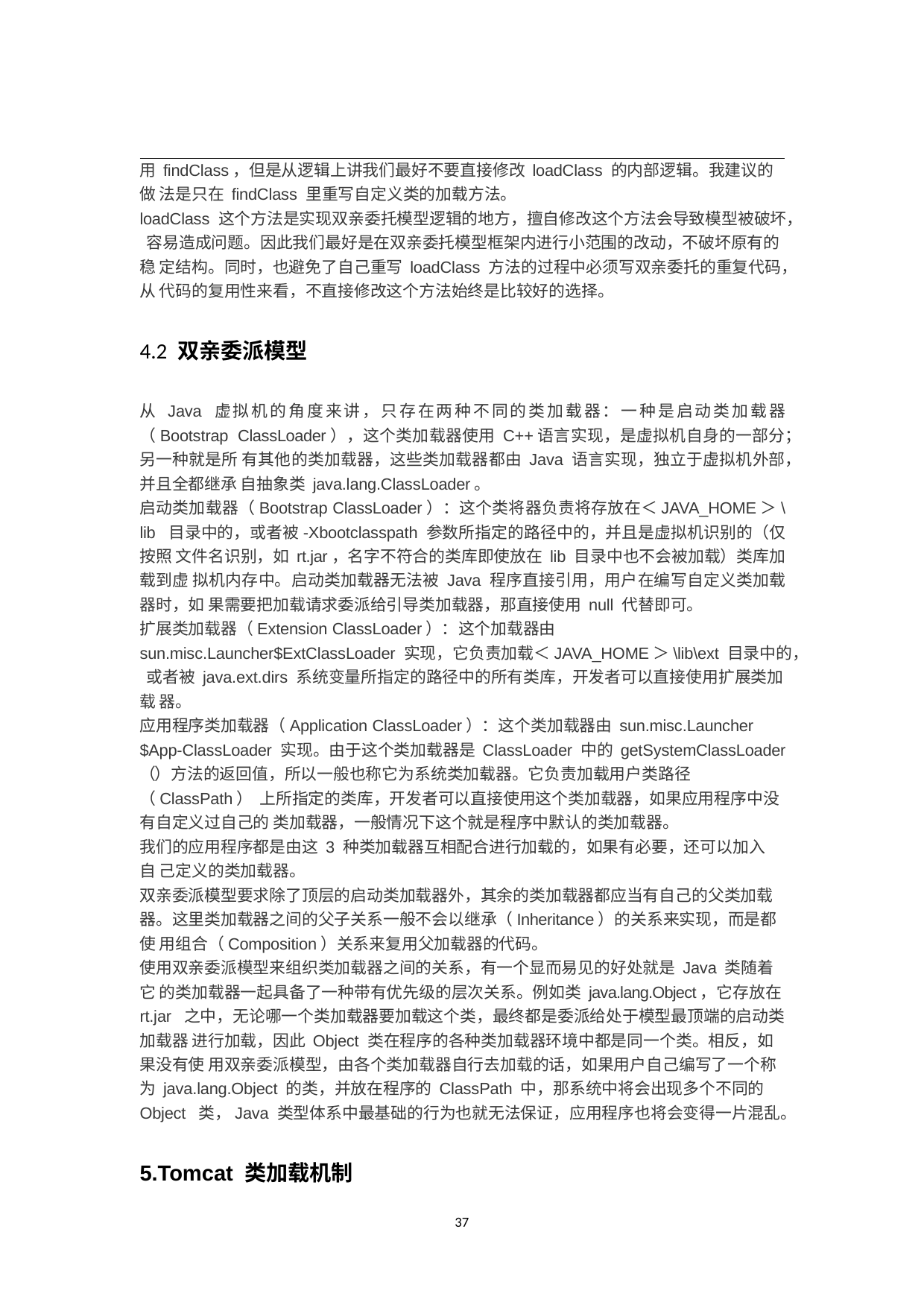

用 findClass，但是从逻辑上讲我们最好不要直接修改 loadClass 的内部逻辑。我建议的做 法是只在 findClass 里重写自定义类的加载方法。
loadClass 这个方法是实现双亲委托模型逻辑的地方，擅自修改这个方法会导致模型被破坏，  容易造成问题。因此我们最好是在双亲委托模型框架内进行小范围的改动，不破坏原有的稳 定结构。同时，也避免了自己重写 loadClass 方法的过程中必须写双亲委托的重复代码，从 代码的复用性来看，不直接修改这个方法始终是比较好的选择。

4.2 双亲委派模型

从 Java 虚拟机的角度来讲，只存在两种不同的类加载器：一种是启动类加载器（Bootstrap  ClassLoader），这个类加载器使用 C++语言实现，是虚拟机自身的一部分；另一种就是所 有其他的类加载器，这些类加载器都由 Java 语言实现，独立于虚拟机外部，并且全都继承 自抽象类 java.lang.ClassLoader。
启动类加载器（Bootstrap ClassLoader）：这个类将器负责将存放在＜JAVA_HOME＞\lib  目录中的，或者被-Xbootclasspath 参数所指定的路径中的，并且是虚拟机识别的（仅按照 文件名识别，如 rt.jar，名字不符合的类库即使放在 lib 目录中也不会被加载）类库加载到虚 拟机内存中。启动类加载器无法被 Java 程序直接引用，用户在编写自定义类加载器时，如 果需要把加载请求委派给引导类加载器，那直接使用 null 代替即可。
扩展类加载器（Extension ClassLoader）：这个加载器由 sun.misc.Launcher$ExtClassLoader 实现，它负责加载＜JAVA_HOME＞\lib\ext 目录中的，  或者被 java.ext.dirs 系统变量所指定的路径中的所有类库，开发者可以直接使用扩展类加载 器。
应用程序类加载器（Application ClassLoader）：这个类加载器由 sun.misc.Launcher
$App-ClassLoader 实现。由于这个类加载器是 ClassLoader 中的 getSystemClassLoader
（）方法的返回值，所以一般也称它为系统类加载器。它负责加载用户类路径（ClassPath）  上所指定的类库，开发者可以直接使用这个类加载器，如果应用程序中没有自定义过自己的 类加载器，一般情况下这个就是程序中默认的类加载器。
我们的应用程序都是由这 3 种类加载器互相配合进行加载的，如果有必要，还可以加入自 己定义的类加载器。
双亲委派模型要求除了顶层的启动类加载器外，其余的类加载器都应当有自己的父类加载 器。这里类加载器之间的父子关系一般不会以继承（Inheritance）的关系来实现，而是都使 用组合（Composition）关系来复用父加载器的代码。
使用双亲委派模型来组织类加载器之间的关系，有一个显而易见的好处就是 Java 类随着它 的类加载器一起具备了一种带有优先级的层次关系。例如类 java.lang.Object，它存放在 rt.jar  之中，无论哪一个类加载器要加载这个类，最终都是委派给处于模型最顶端的启动类加载器 进行加载，因此 Object 类在程序的各种类加载器环境中都是同一个类。相反，如果没有使 用双亲委派模型，由各个类加载器自行去加载的话，如果用户自己编写了一个称为 java.lang.Object 的类，并放在程序的 ClassPath 中，那系统中将会出现多个不同的 Object  类，Java 类型体系中最基础的行为也就无法保证，应用程序也将会变得一片混乱。

5.Tomcat 类加载机制

37